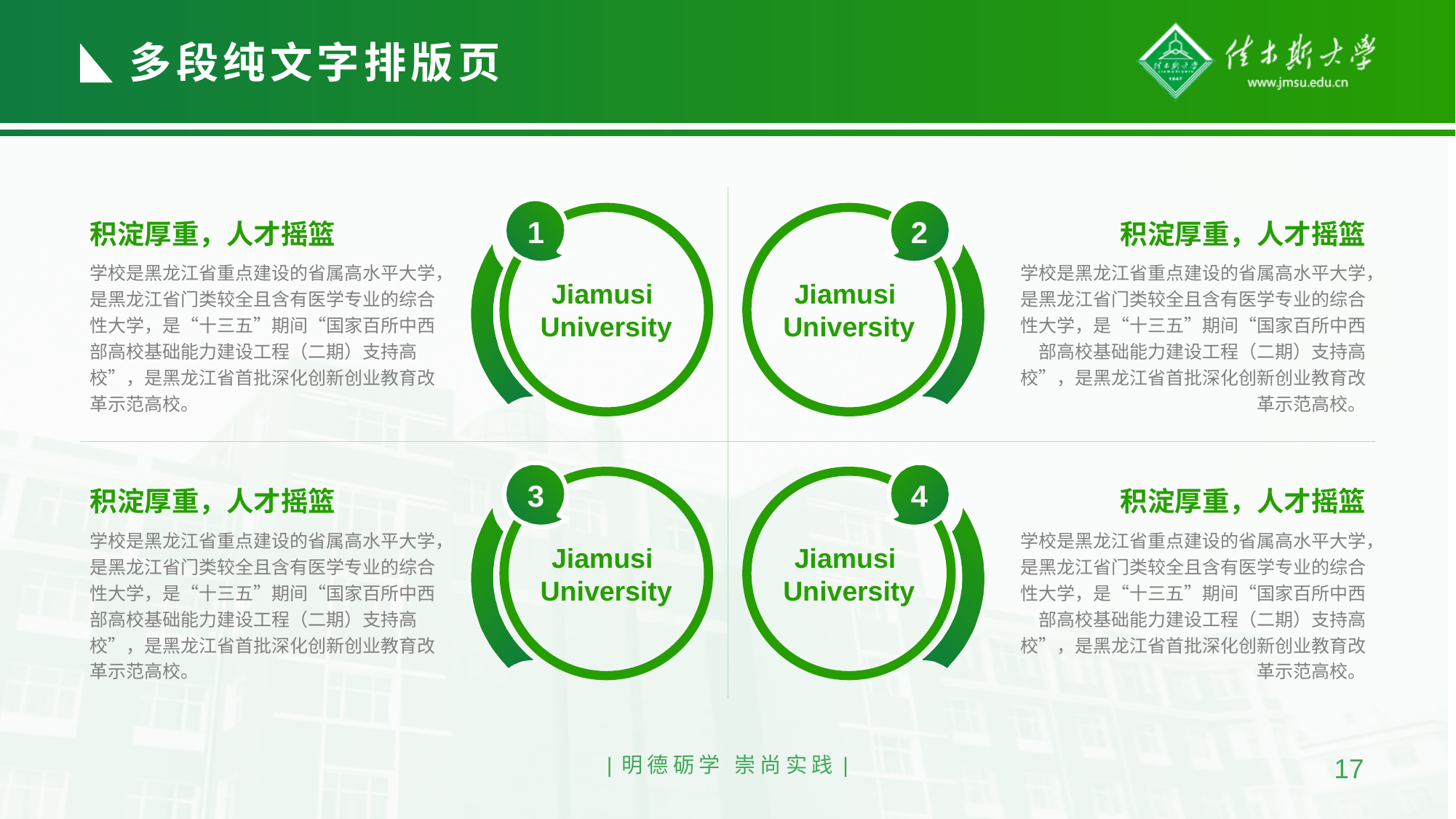

多段纯文字排版页
PART 01
积淀厚重，人才摇篮
学校是黑龙江省重点建设的省属高水平大学，是黑龙江省门类较全且含有医学专业的综合性大学，是“十三五”期间“国家百所中西部高校基础能力建设工程（二期）支持高校”，是黑龙江省首批深化创新创业教育改革示范高校。
PART 02
积淀厚重，人才摇篮
学校是黑龙江省重点建设的省属高水平大学，是黑龙江省门类较全且含有医学专业的综合性大学，是“十三五”期间“国家百所中西部高校基础能力建设工程（二期）支持高校”，是黑龙江省首批深化创新创业教育改革示范高校。
1
Jiamusi
University

2
Jiamusi
University

PART 03
积淀厚重，人才摇篮
学校是黑龙江省重点建设的省属高水平大学，是黑龙江省门类较全且含有医学专业的综合性大学，是“十三五”期间“国家百所中西部高校基础能力建设工程（二期）支持高校”，是黑龙江省首批深化创新创业教育改革示范高校。
PART 04
积淀厚重，人才摇篮
学校是黑龙江省重点建设的省属高水平大学，是黑龙江省门类较全且含有医学专业的综合性大学，是“十三五”期间“国家百所中西部高校基础能力建设工程（二期）支持高校”，是黑龙江省首批深化创新创业教育改革示范高校。
3
Jiamusi
University

4
Jiamusi
University

|明德砺学 崇尚实践|
17